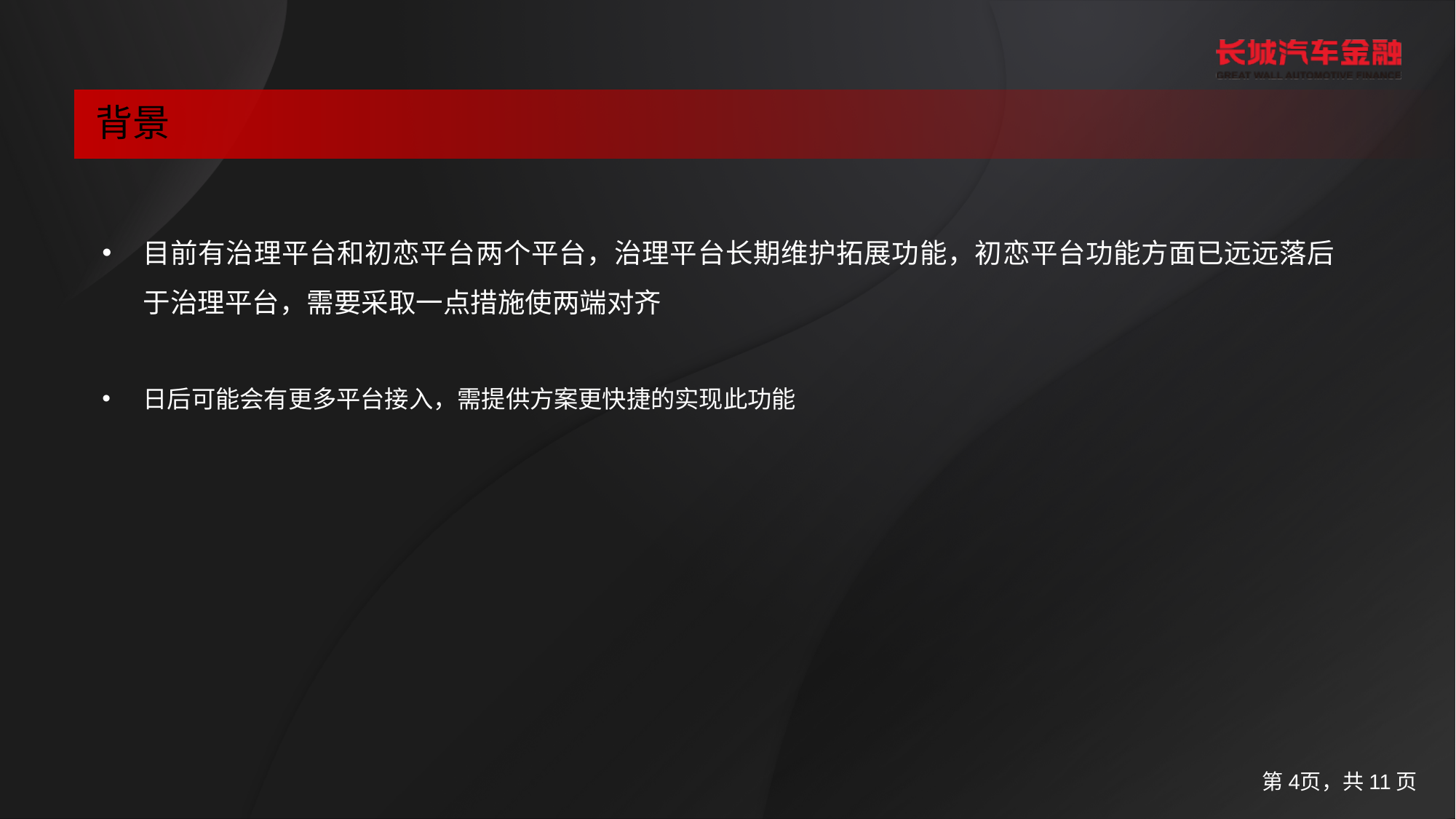

文字

图表（同类色/临近色）

背景
边框

辅助色

背景
目前有治理平台和初恋平台两个平台，治理平台长期维护拓展功能，初恋平台功能方面已远远落后于治理平台，需要采取一点措施使两端对齐
日后可能会有更多平台接入，需提供方案更快捷的实现此功能